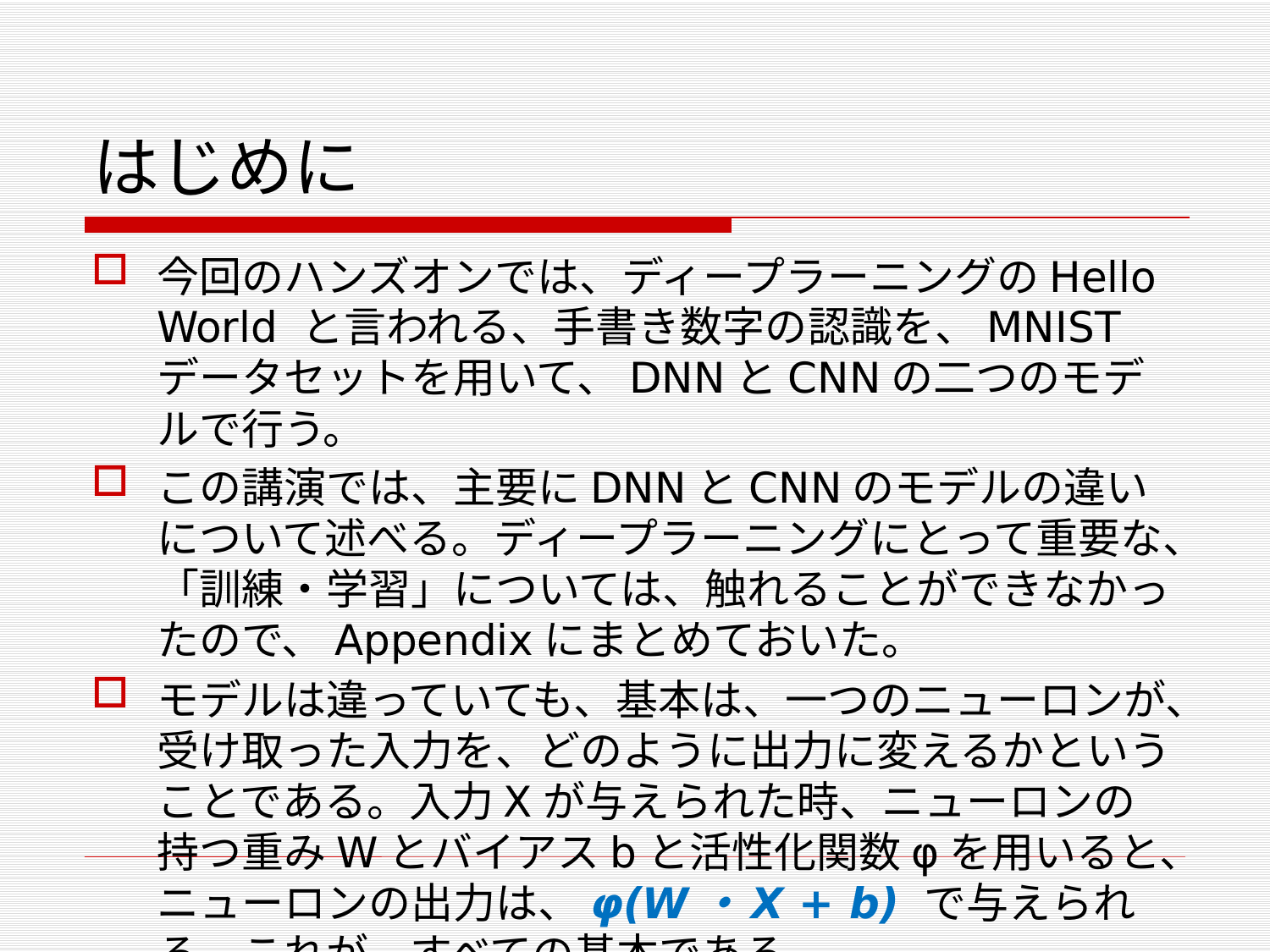

# はじめに
今回のハンズオンでは、ディープラーニングのHello World と言われる、手書き数字の認識を、MNISTデータセットを用いて、DNNとCNNの二つのモデルで行う。
この講演では、主要にDNNとCNNのモデルの違いについて述べる。ディープラーニングにとって重要な、「訓練・学習」については、触れることができなかったので、Appendixにまとめておいた。
モデルは違っていても、基本は、一つのニューロンが、受け取った入力を、どのように出力に変えるかということである。入力Xが与えられた時、ニューロンの持つ重みWとバイアスbと活性化関数φを用いると、ニューロンの出力は、φ(W・X + b) で与えられる。これが、すべての基本である。